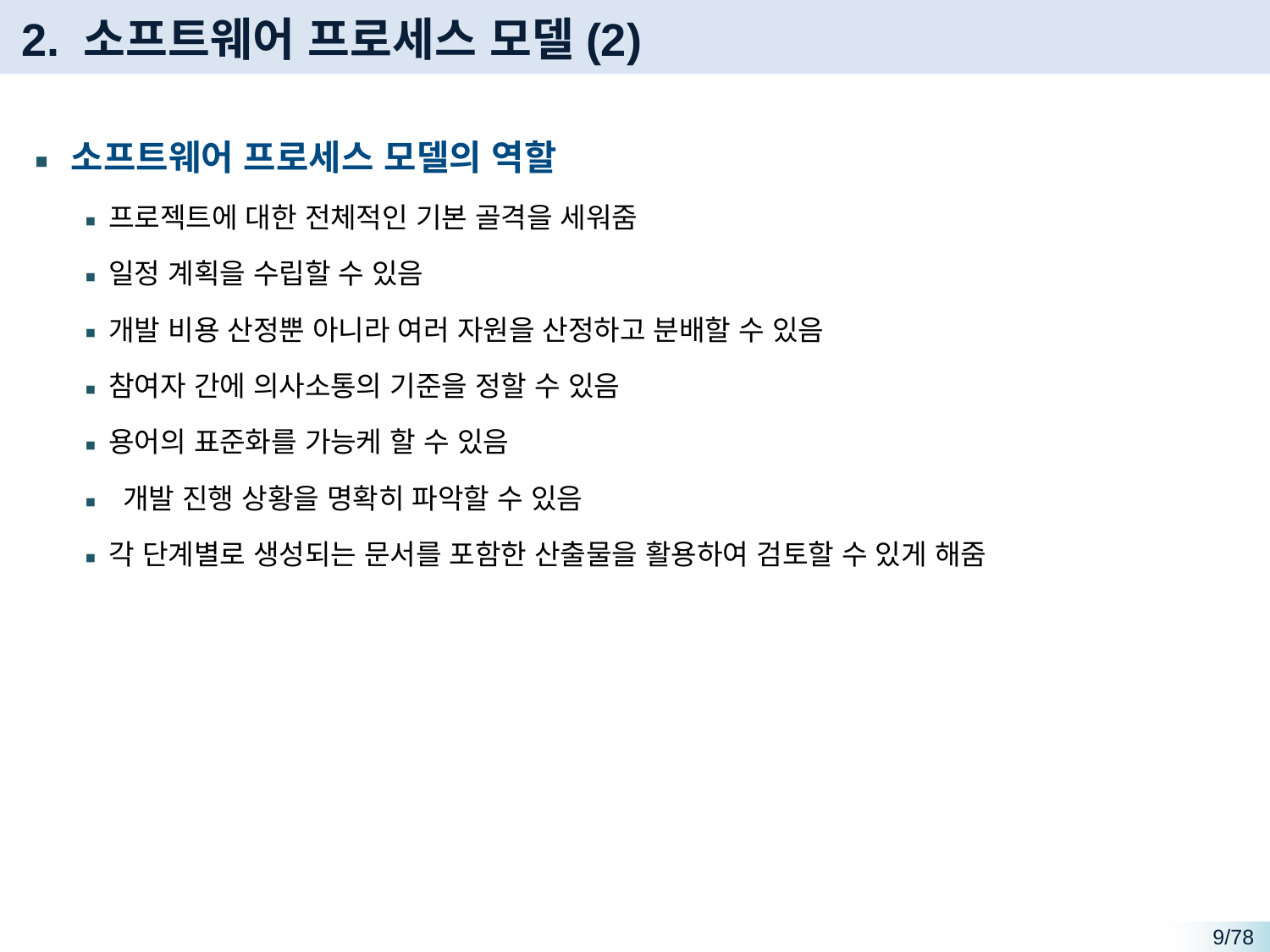

# 2. 소프트웨어 프로세스 모델(2)
소프트웨어 프로세스 모델의 역할
프로젝트에 대한 전체적인 기본 골격을 세워줌
일정 계획을 수립할 수 있음
개발 비용 산정뿐 아니라 여러 자원을 산정하고 분배할 수 있음
참여자 간에 의사소통의 기준을 정할 수 있음
용어의 표준화를 가능케 할 수 있음
 개발 진행 상황을 명확히 파악할 수 있음
각 단계별로 생성되는 문서를 포함한 산출물을 활용하여 검토할 수 있게 해줌